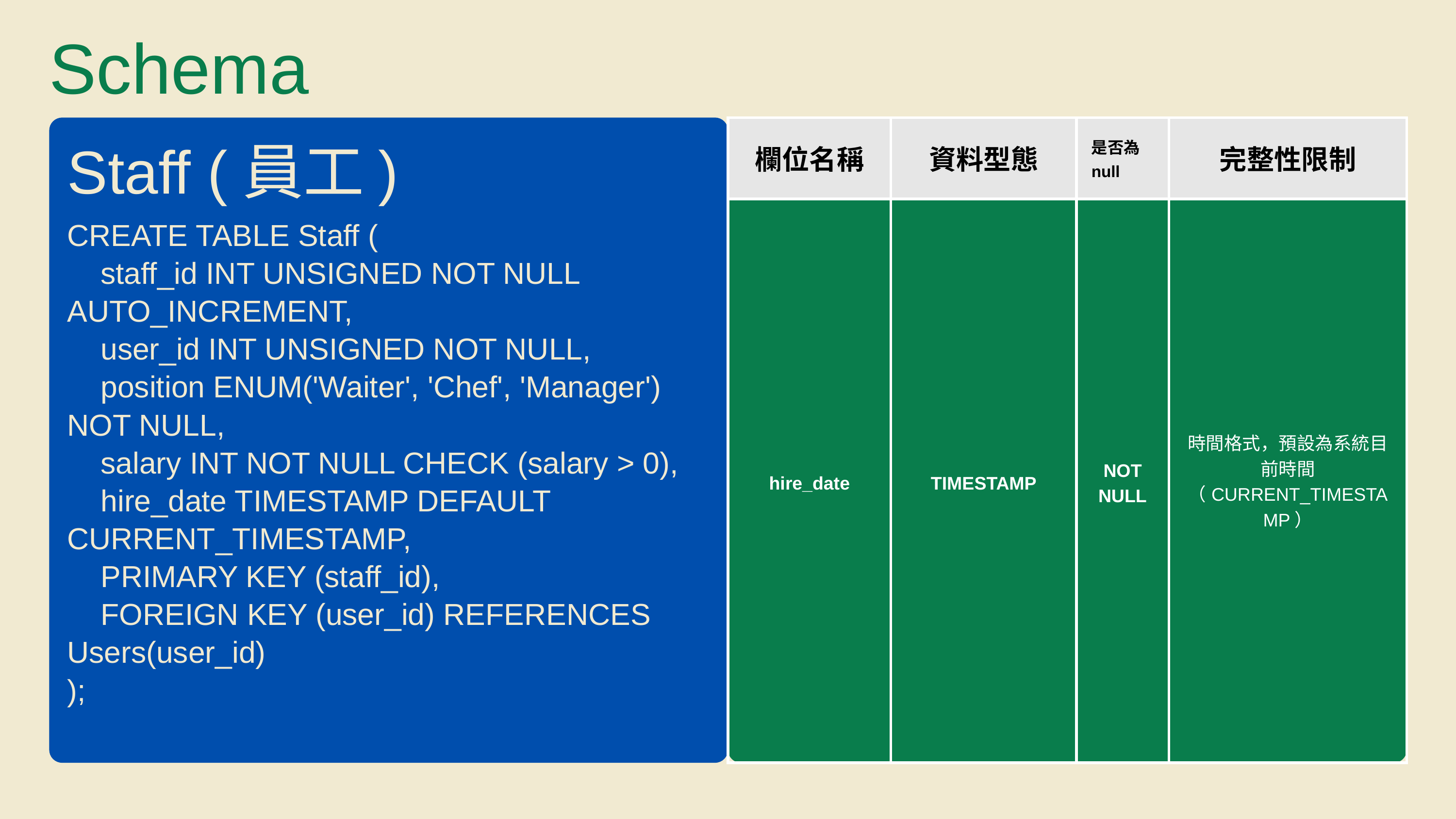

Schema

| 欄位名稱 | 資料型態 | 是否為null | 完整性限制 |
| --- | --- | --- | --- |
| hire\_date | TIMESTAMP | NOT NULL | 時間格式，預設為系統目前時間（CURRENT\_TIMESTAMP） |
Staff (員工)
CREATE TABLE Staff (
    staff_id INT UNSIGNED NOT NULL AUTO_INCREMENT,
    user_id INT UNSIGNED NOT NULL,
    position ENUM('Waiter', 'Chef', 'Manager') NOT NULL,
    salary INT NOT NULL CHECK (salary > 0),
    hire_date TIMESTAMP DEFAULT CURRENT_TIMESTAMP,
    PRIMARY KEY (staff_id),
    FOREIGN KEY (user_id) REFERENCES Users(user_id)
);